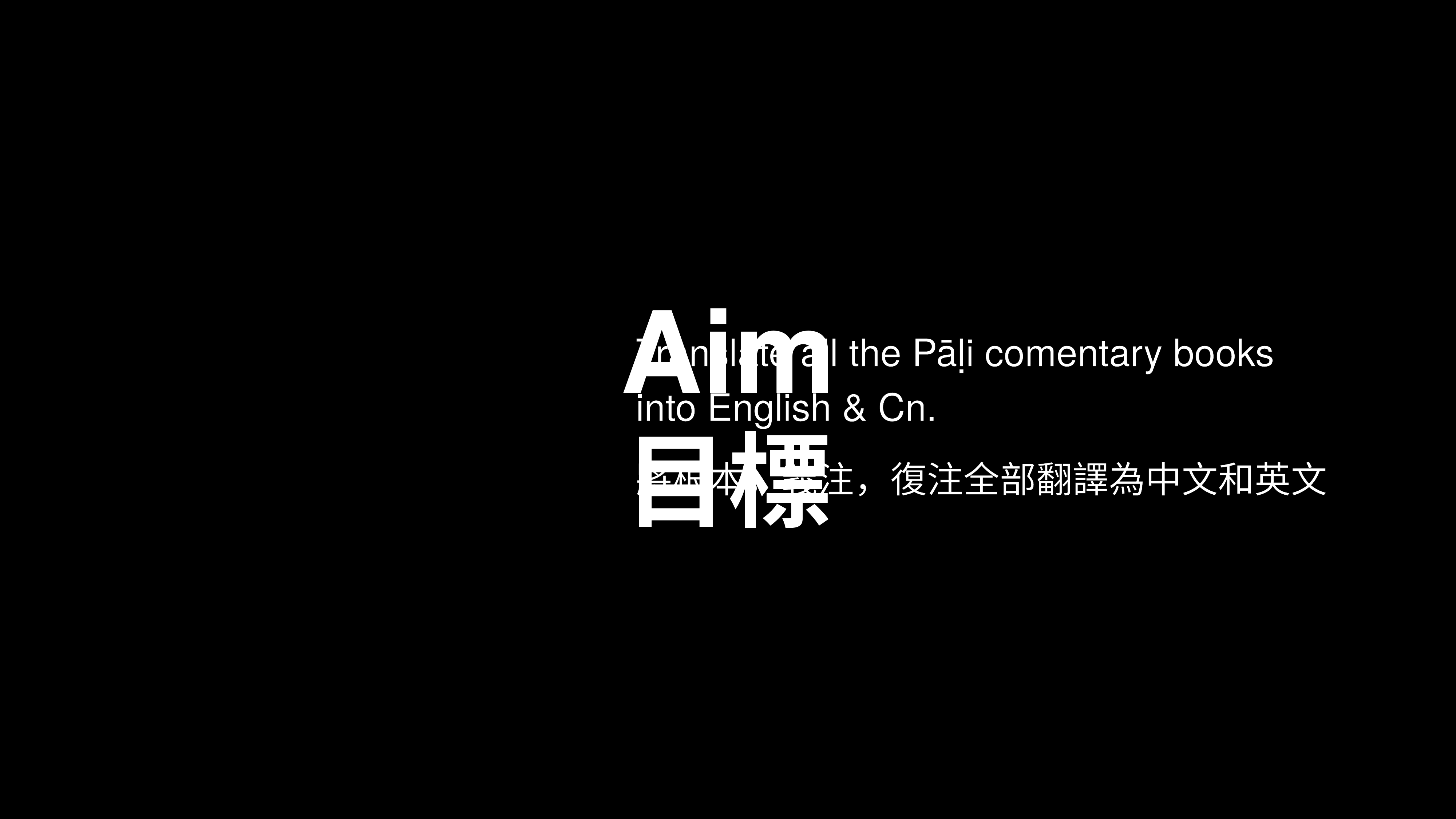

Translate all the Pāḷi comentary books
into English & Cn.
將根本，義注，復注全部翻譯為中文和英文
Aim
目標